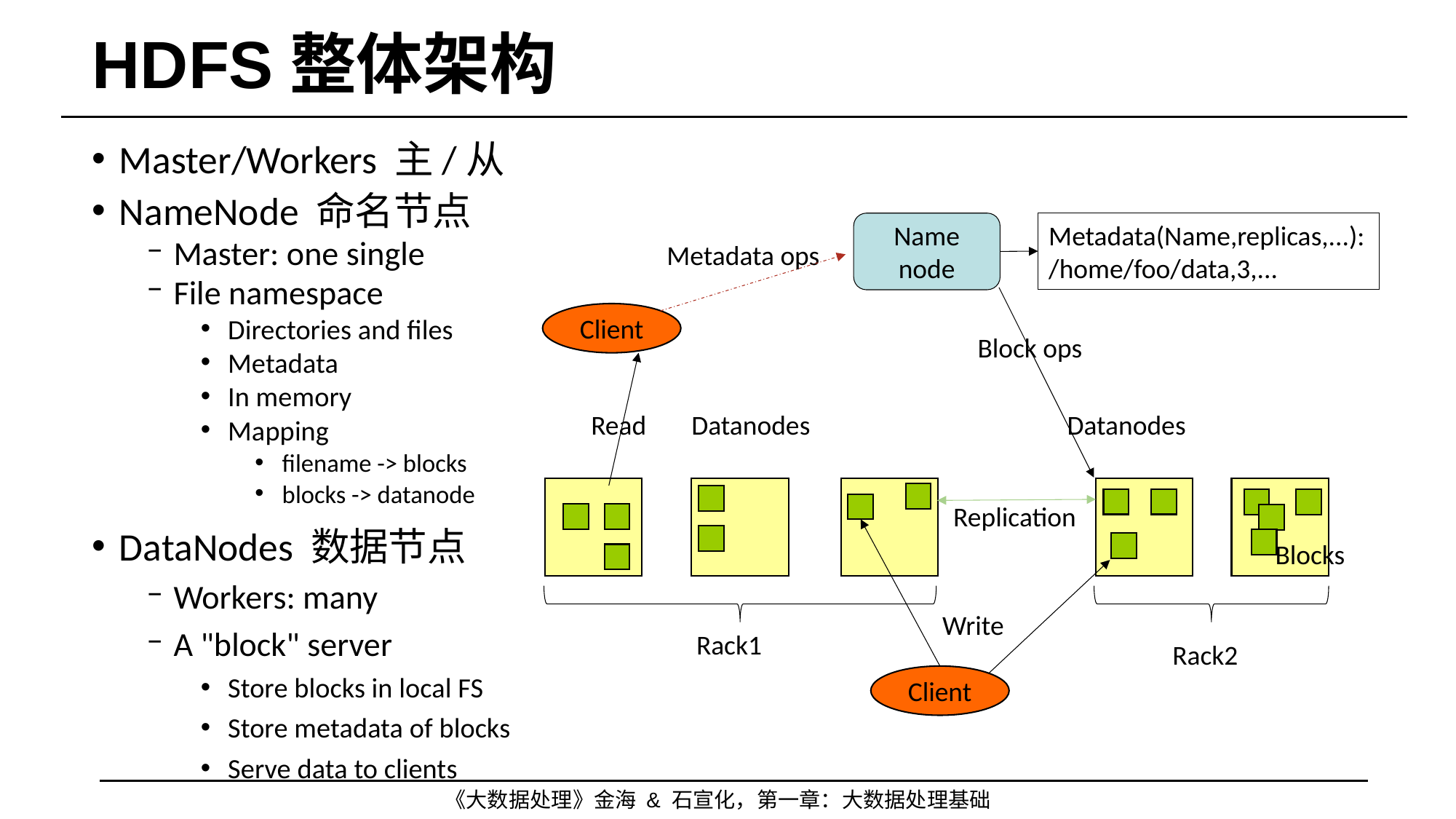

# HDFS整体架构
Master/Workers 主/从
NameNode 命名节点
Master: one single
File namespace
Directories and files
Metadata
In memory
Mapping
filename -> blocks
blocks -> datanode
DataNodes 数据节点
Workers: many
A "block" server
Store blocks in local FS
Store metadata of blocks
Serve data to clients
Name node
Metadata(Name,replicas,...):/home/foo/data,3,...
Metadata ops
Client
Block ops
Read
Datanodes
Datanodes

Replication

Blocks

Write
Rack1
Rack2
Client